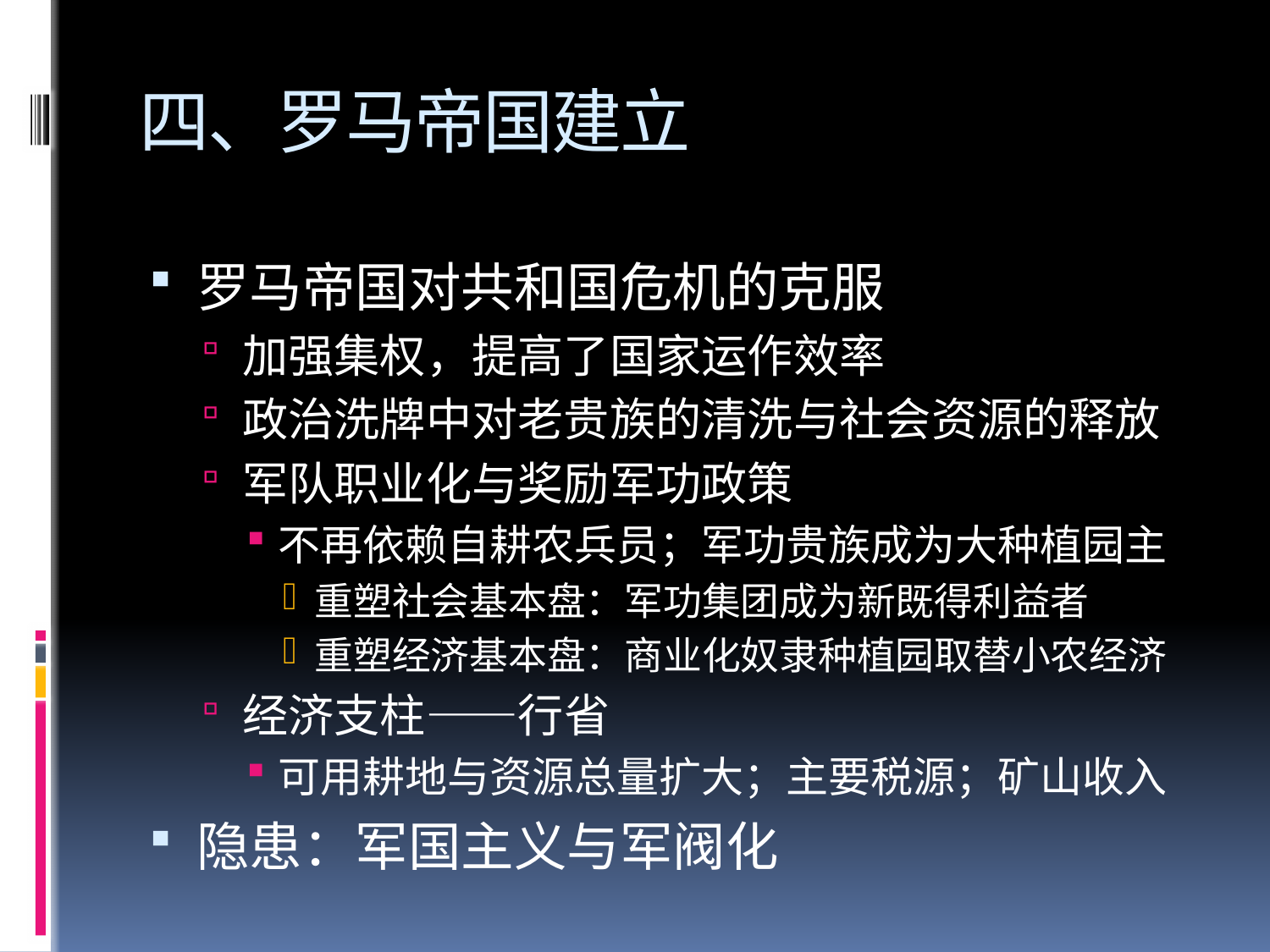

# 四、罗马帝国建立
罗马帝国对共和国危机的克服
加强集权，提高了国家运作效率
政治洗牌中对老贵族的清洗与社会资源的释放
军队职业化与奖励军功政策
不再依赖自耕农兵员；军功贵族成为大种植园主
重塑社会基本盘：军功集团成为新既得利益者
重塑经济基本盘：商业化奴隶种植园取替小农经济
经济支柱——行省
可用耕地与资源总量扩大；主要税源；矿山收入
隐患：军国主义与军阀化